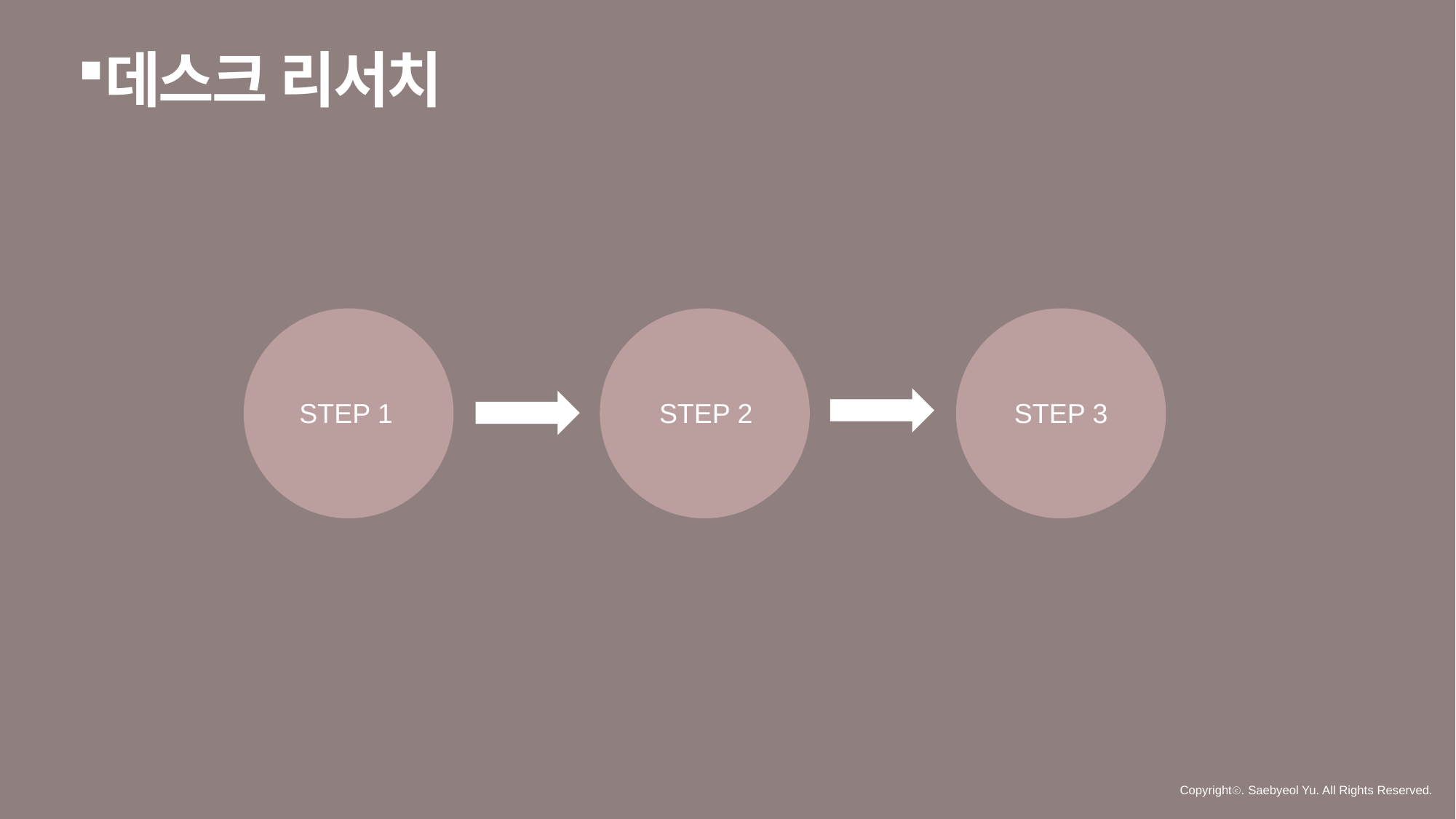

데스크 리서치

STEP 1

STEP 2

STEP 3

Copyrightⓒ. Saebyeol Yu. All Rights Reserved.